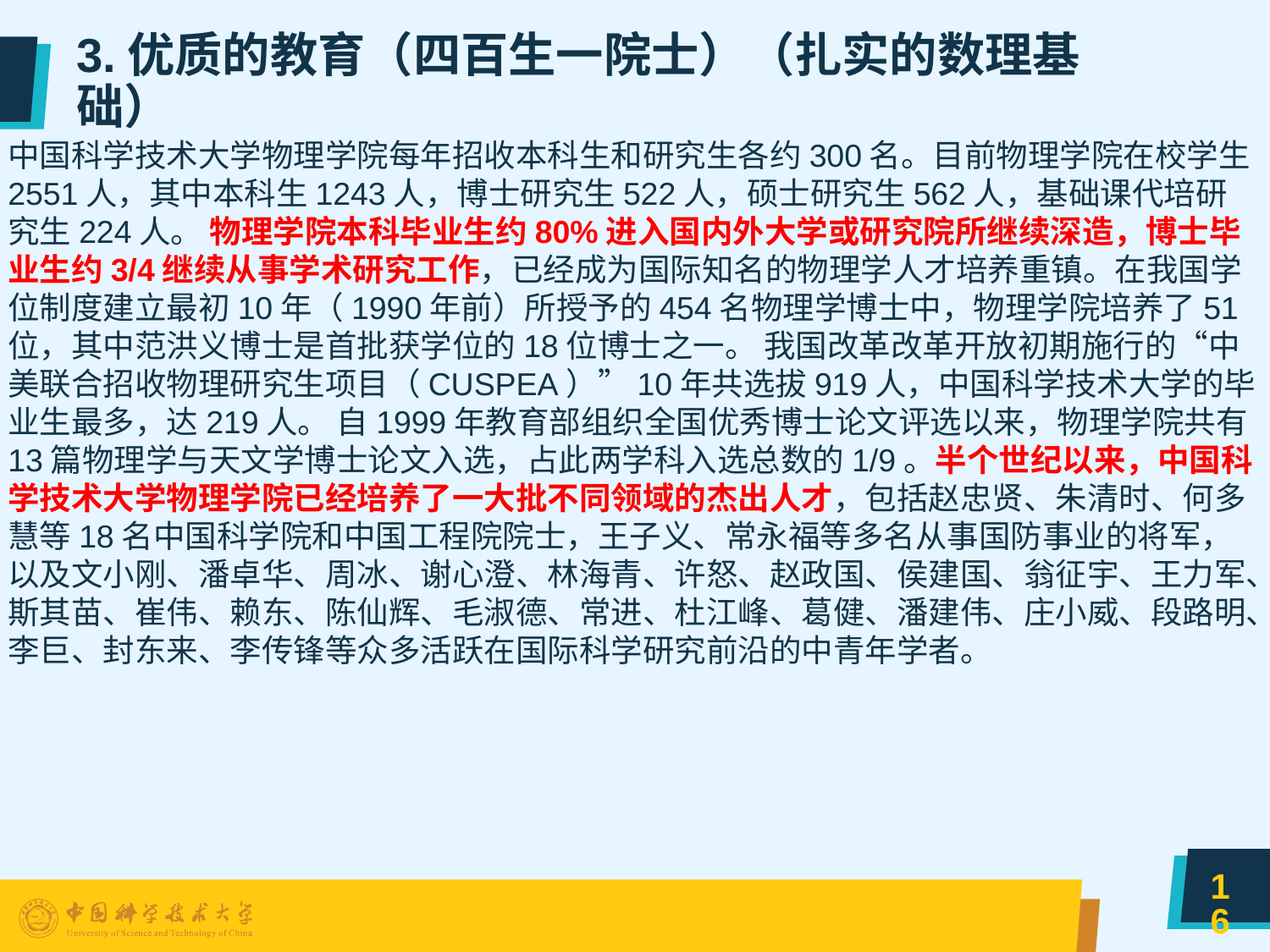

# 3.优质的教育（四百生一院士）（扎实的数理基础）
中国科学技术大学物理学院每年招收本科生和研究生各约300名。目前物理学院在校学生2551人，其中本科生1243人，博士研究生522人，硕士研究生562人，基础课代培研究生224人。 物理学院本科毕业生约80%进入国内外大学或研究院所继续深造，博士毕业生约3/4继续从事学术研究工作，已经成为国际知名的物理学人才培养重镇。在我国学位制度建立最初10年（1990年前）所授予的454名物理学博士中，物理学院培养了51位，其中范洪义博士是首批获学位的18位博士之一。 我国改革改革开放初期施行的“中美联合招收物理研究生项目（CUSPEA）”10年共选拔919人，中国科学技术大学的毕业生最多，达219人。 自1999年教育部组织全国优秀博士论文评选以来，物理学院共有13篇物理学与天文学博士论文入选，占此两学科入选总数的1/9。半个世纪以来，中国科学技术大学物理学院已经培养了一大批不同领域的杰出人才，包括赵忠贤、朱清时、何多慧等18名中国科学院和中国工程院院士，王子义、常永福等多名从事国防事业的将军，以及文小刚、潘卓华、周冰、谢心澄、林海青、许怒、赵政国、侯建国、翁征宇、王力军、斯其苗、崔伟、赖东、陈仙辉、毛淑德、常进、杜江峰、葛健、潘建伟、庄小威、段路明、李巨、封东来、李传锋等众多活跃在国际科学研究前沿的中青年学者。
16